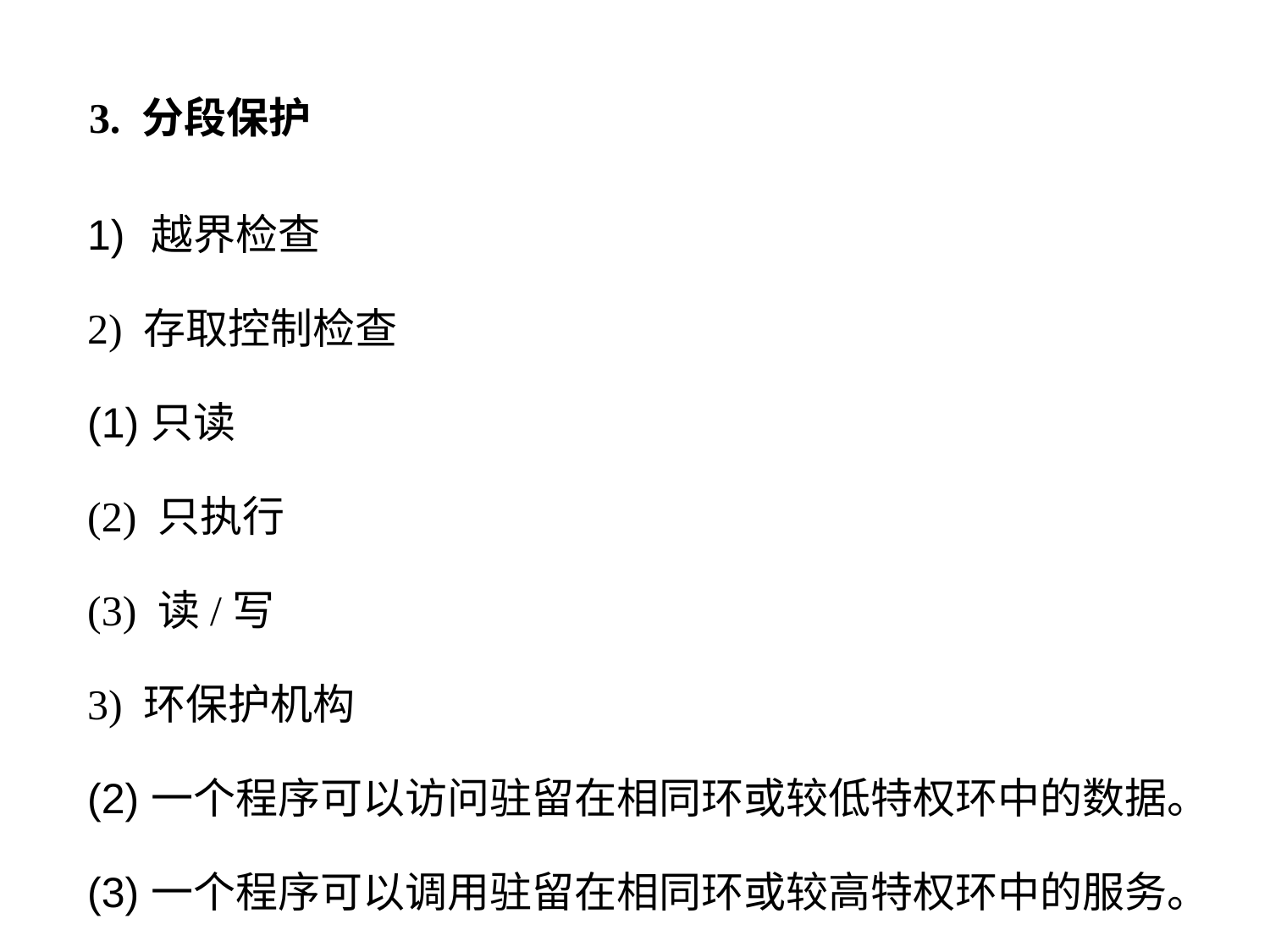

3. 分段保护
越界检查
2) 存取控制检查
只读
(2) 只执行
(3) 读/写
3) 环保护机构
一个程序可以访问驻留在相同环或较低特权环中的数据。
一个程序可以调用驻留在相同环或较高特权环中的服务。